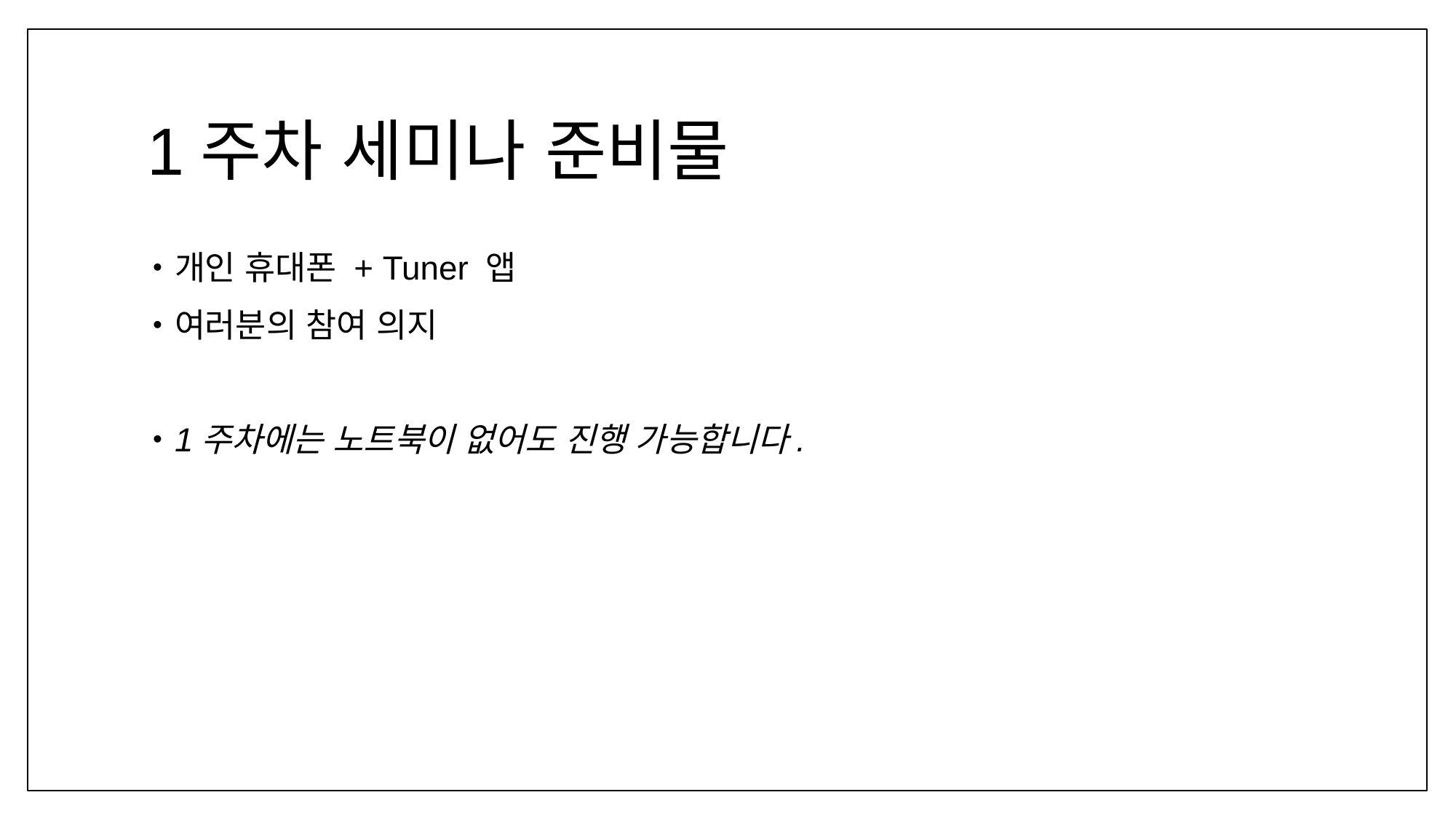

# 1주차 세미나 준비물
개인 휴대폰 + Tuner 앱
여러분의 참여 의지

1주차에는 노트북이 없어도 진행 가능합니다.